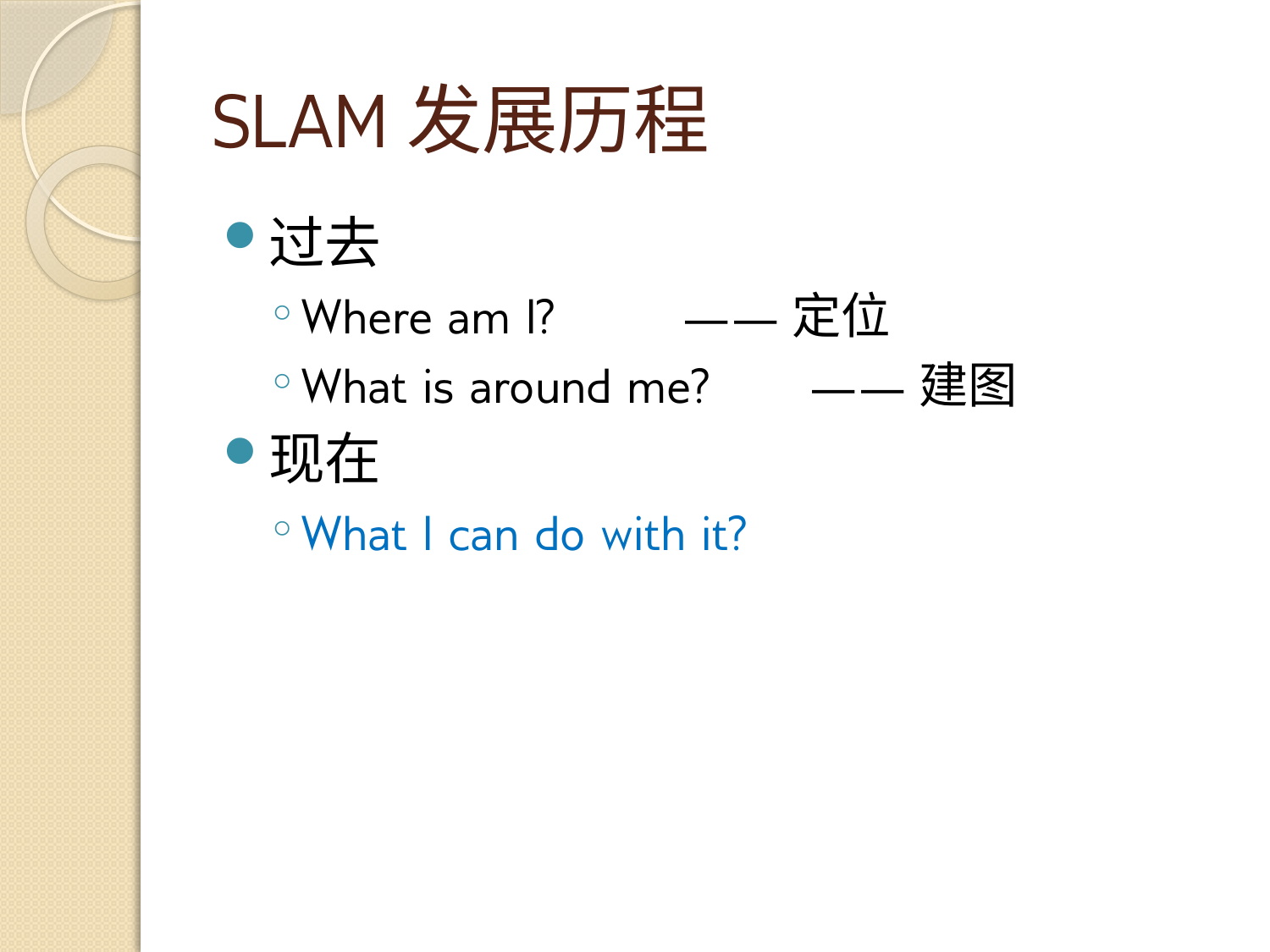

# SLAM发展历程
过去
Where am I?	——定位
What is around me?	——建图
现在
What I can do with it?